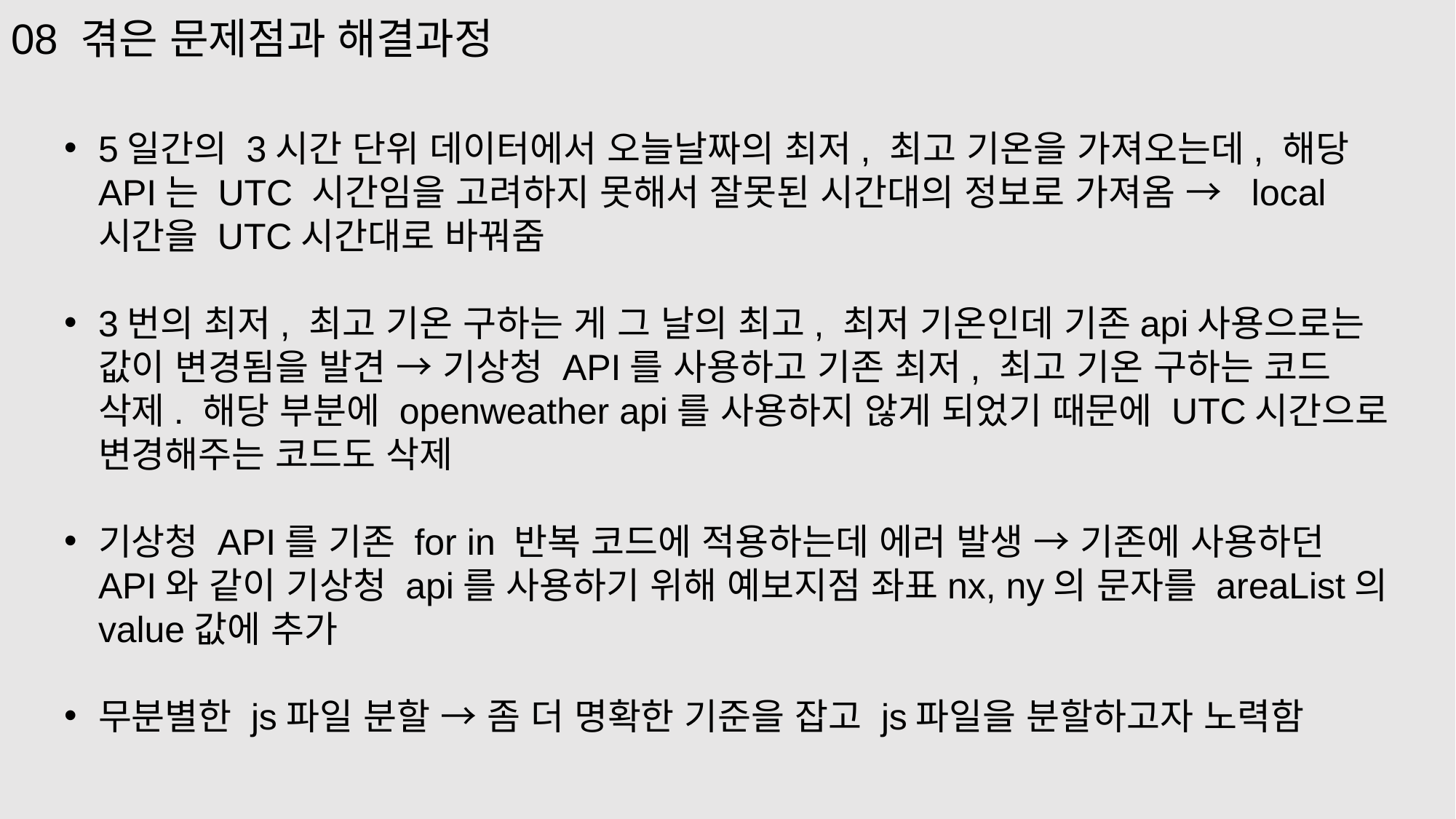

08 겪은 문제점과 해결과정
5일간의 3시간 단위 데이터에서 오늘날짜의 최저, 최고 기온을 가져오는데, 해당 API는 UTC 시간임을 고려하지 못해서 잘못된 시간대의 정보로 가져옴 →  local시간을 UTC시간대로 바꿔줌

3번의 최저, 최고 기온 구하는 게 그 날의 최고, 최저 기온인데 기존api사용으로는 값이 변경됨을 발견 → 기상청 API를 사용하고 기존 최저, 최고 기온 구하는 코드 삭제. 해당 부분에 openweather api를 사용하지 않게 되었기 때문에 UTC시간으로 변경해주는 코드도 삭제

기상청 API를 기존 for in 반복 코드에 적용하는데 에러 발생 → 기존에 사용하던 API와 같이 기상청 api를 사용하기 위해 예보지점 좌표nx, ny의 문자를 areaList의 value값에 추가

무분별한 js파일 분할 → 좀 더 명확한 기준을 잡고 js파일을 분할하고자 노력함